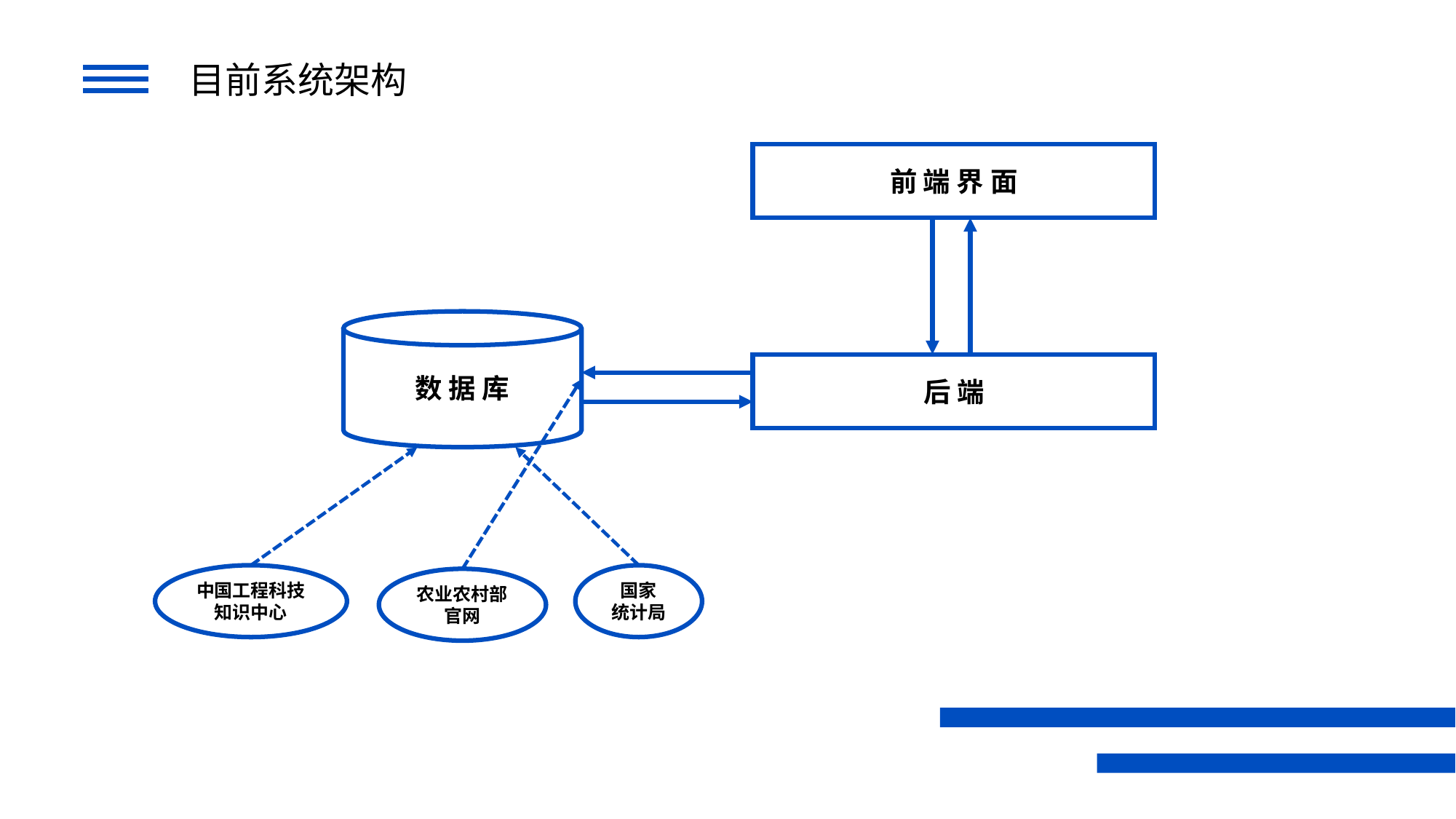

q
目前系统架构
前 端 界 面
数 据 库
后 端

中国工程科技知识中心
国家
统计局
农业农村部
官网